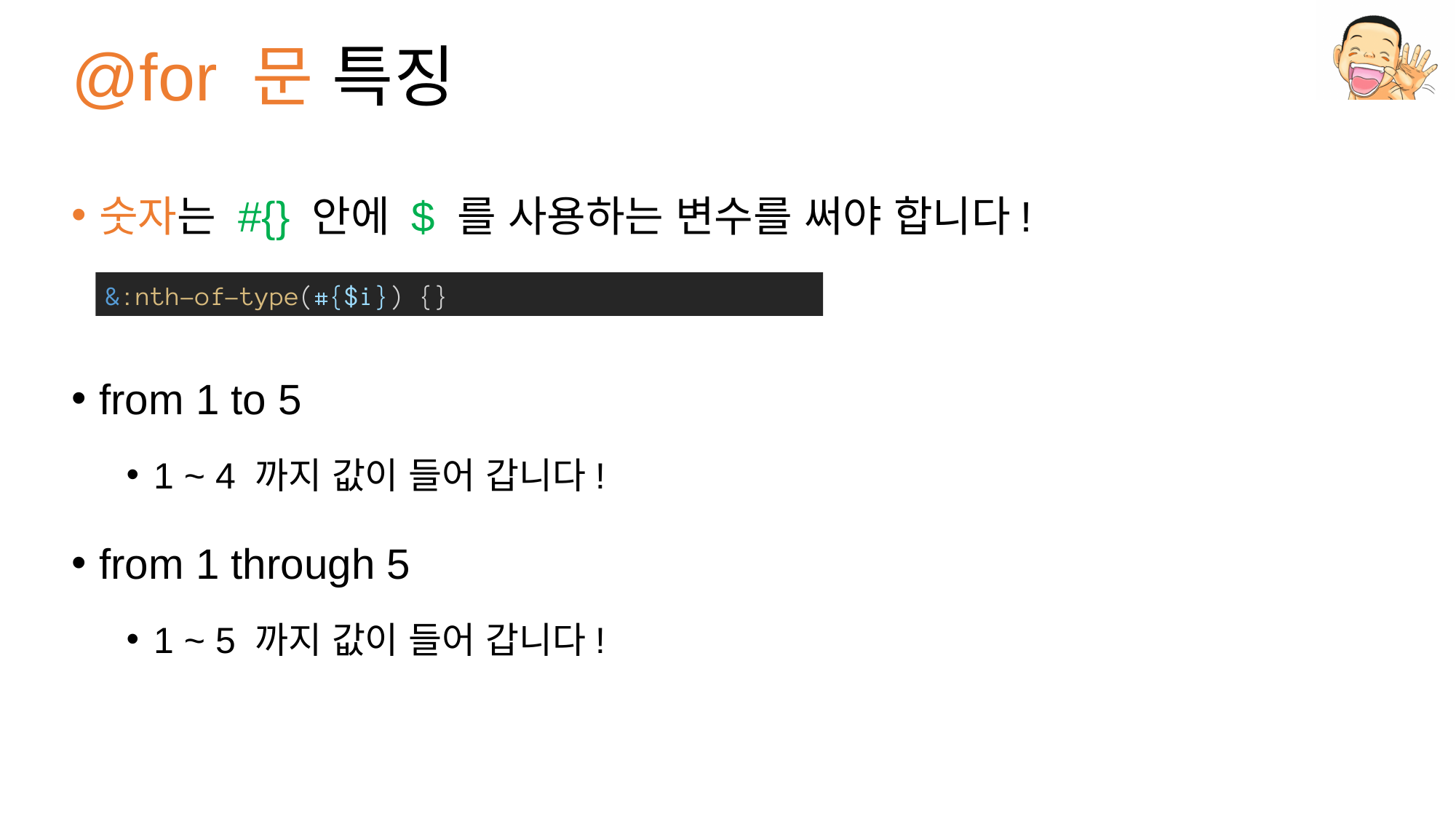

# @for 문 특징
숫자는 #{} 안에 $ 를 사용하는 변수를 써야 합니다!

from 1 to 5
1 ~ 4 까지 값이 들어 갑니다!
from 1 through 5
1 ~ 5 까지 값이 들어 갑니다!

&:nth-of-type(#{$i}) {}